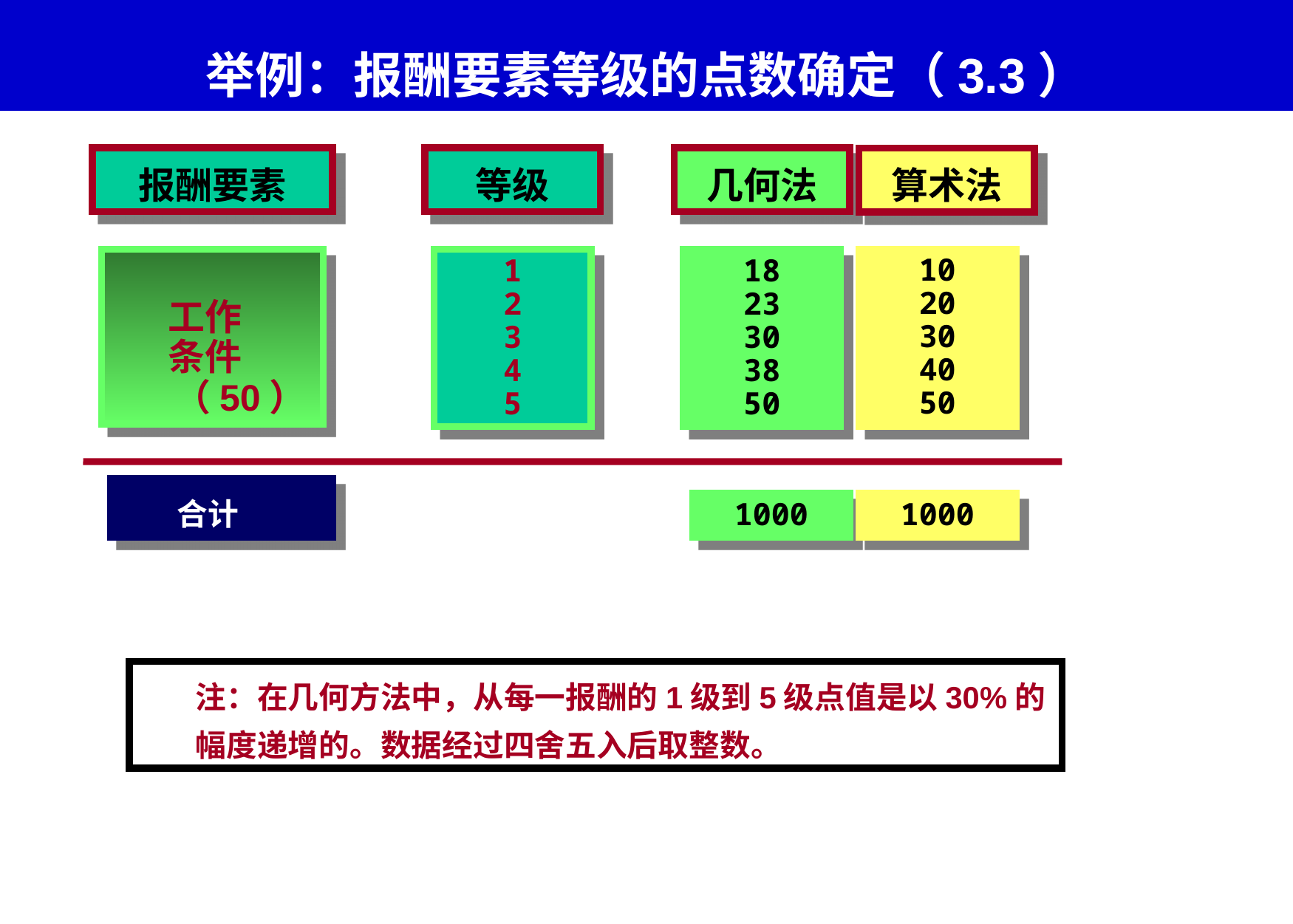

# 举例：报酬要素等级的点数确定（3.3）
报酬要素
等级
几何法
算术法

工作
条件
（50）
10
20
30
40
50
1
2
3
4
5
18
23
30
38
50

合计
1000
1000
注：在几何方法中，从每一报酬的1级到5级点值是以30%的幅度递增的。数据经过四舍五入后取整数。